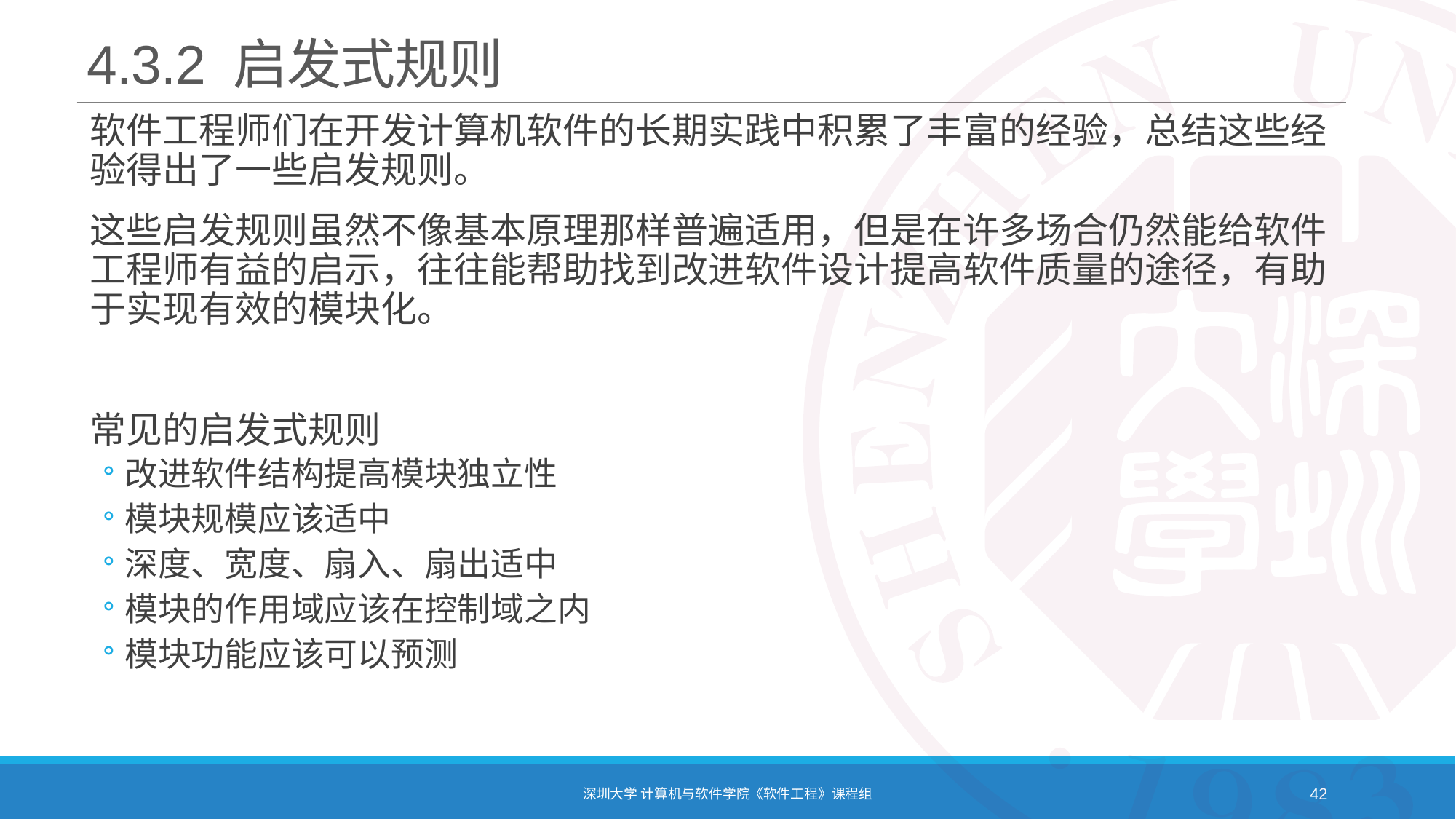

# 4.3.2 启发式规则
软件工程师们在开发计算机软件的长期实践中积累了丰富的经验，总结这些经验得出了一些启发规则。
这些启发规则虽然不像基本原理那样普遍适用，但是在许多场合仍然能给软件工程师有益的启示，往往能帮助找到改进软件设计提高软件质量的途径，有助于实现有效的模块化。

常见的启发式规则
改进软件结构提高模块独立性
模块规模应该适中
深度、宽度、扇入、扇出适中
模块的作用域应该在控制域之内
模块功能应该可以预测
深圳大学 计算机与软件学院《软件工程》课程组
42